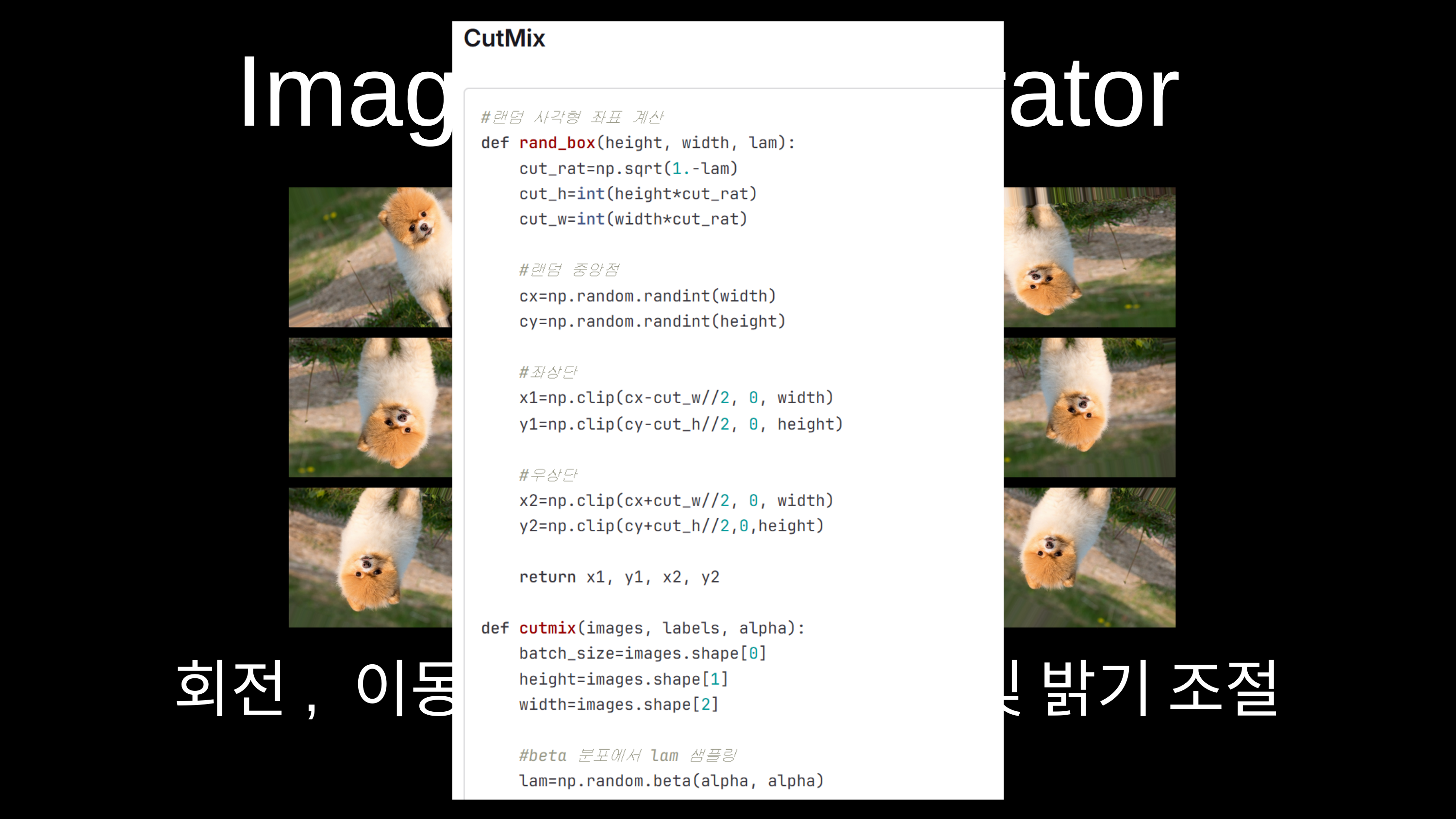

ImageDataGenerator

회전, 이동, 전단 변형, 색상 및 밝기 조절